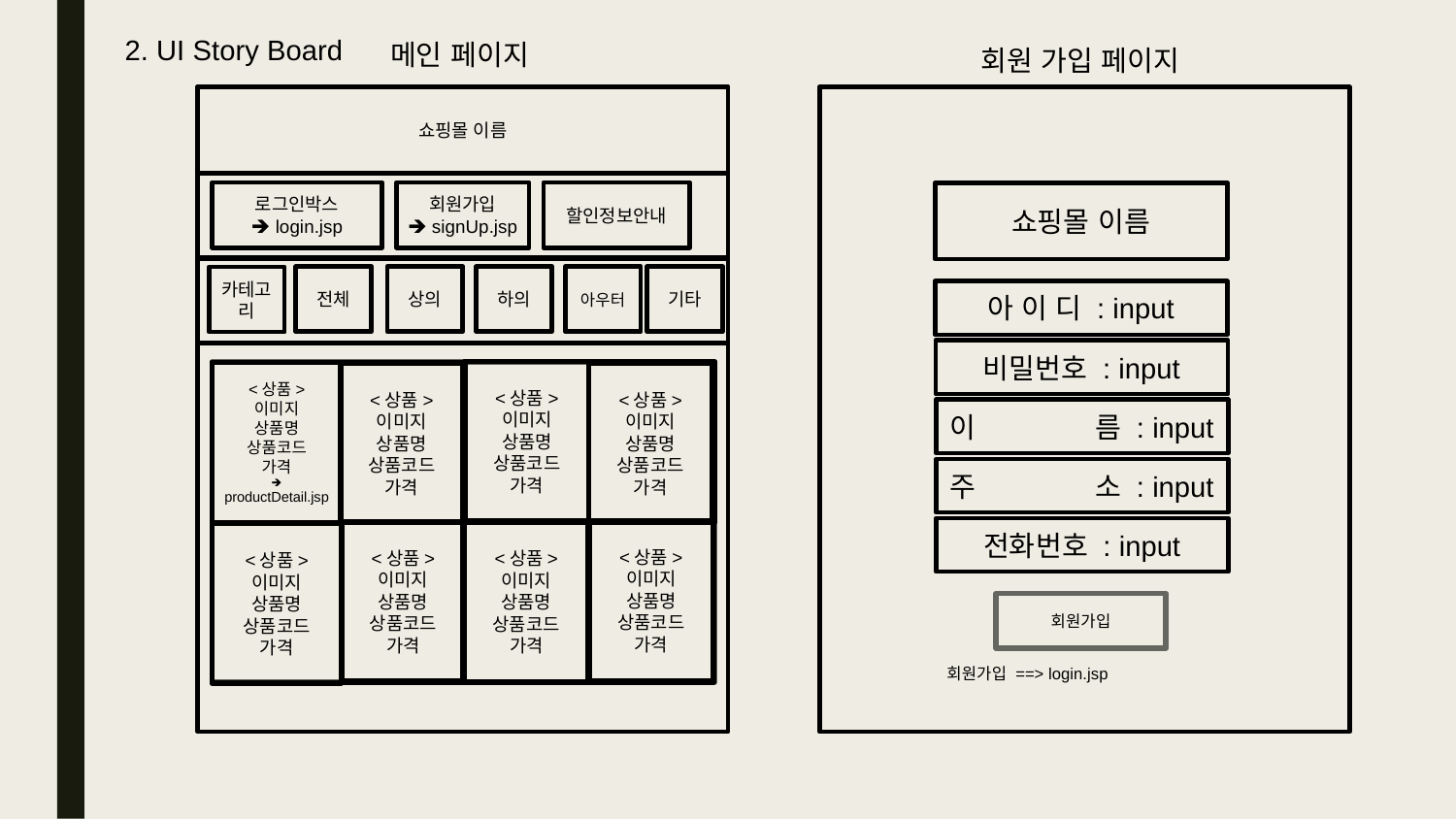

2. UI Story Board
메인 페이지

쇼핑몰 이름

할인정보안내
회원가입
🡺 signUp.jsp
로그인박스
🡺 login.jsp

전체
상의
하의
아우터
기타
카테고리
<상품>
이미지
상품명
상품코드
가격

<상품>
이미지
상품명
상품코드
가격
🡺 productDetail.jsp
<상품>
이미지
상품명
상품코드
가격
<상품>
이미지
상품명
상품코드
가격
<상품>
이미지
상품명
상품코드
가격
<상품>
이미지
상품명
상품코드
가격
<상품>
이미지
상품명
상품코드
가격

<상품>
이미지
상품명
상품코드
가격
회원 가입 페이지

쇼핑몰 이름
아 이 디 : input
회원가입
비밀번호 : input
이	름 : input
주	소 : input
전화번호 : input
회원가입 ==> login.jsp